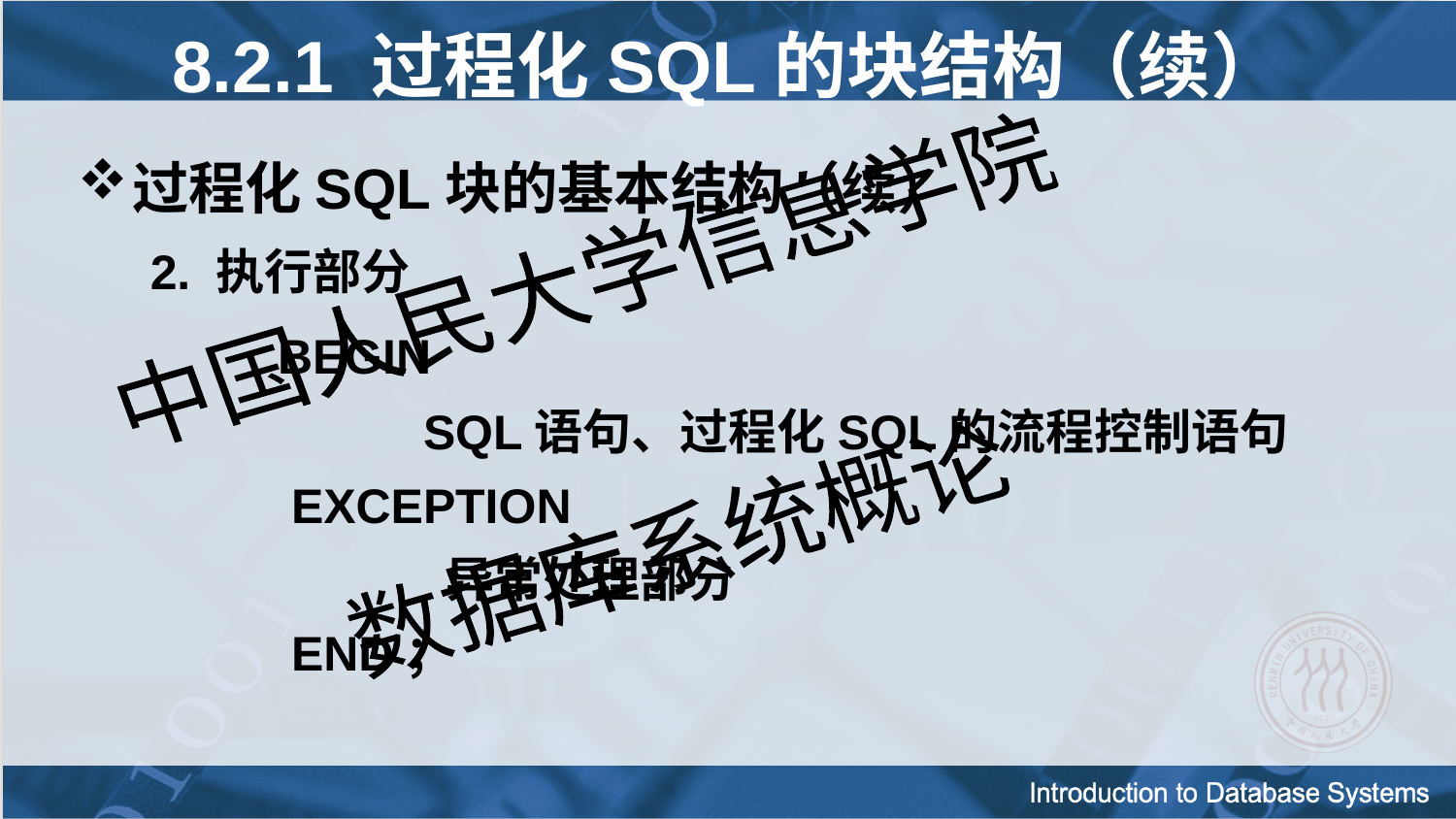

8.2.1 过程化SQL的块结构（续）
过程化SQL块的基本结构（续）
2. 执行部分
      	BEGIN
	   	   	SQL语句、过程化SQL的流程控制语句
	  	 EXCEPTION
		 	 异常处理部分
      	 END；